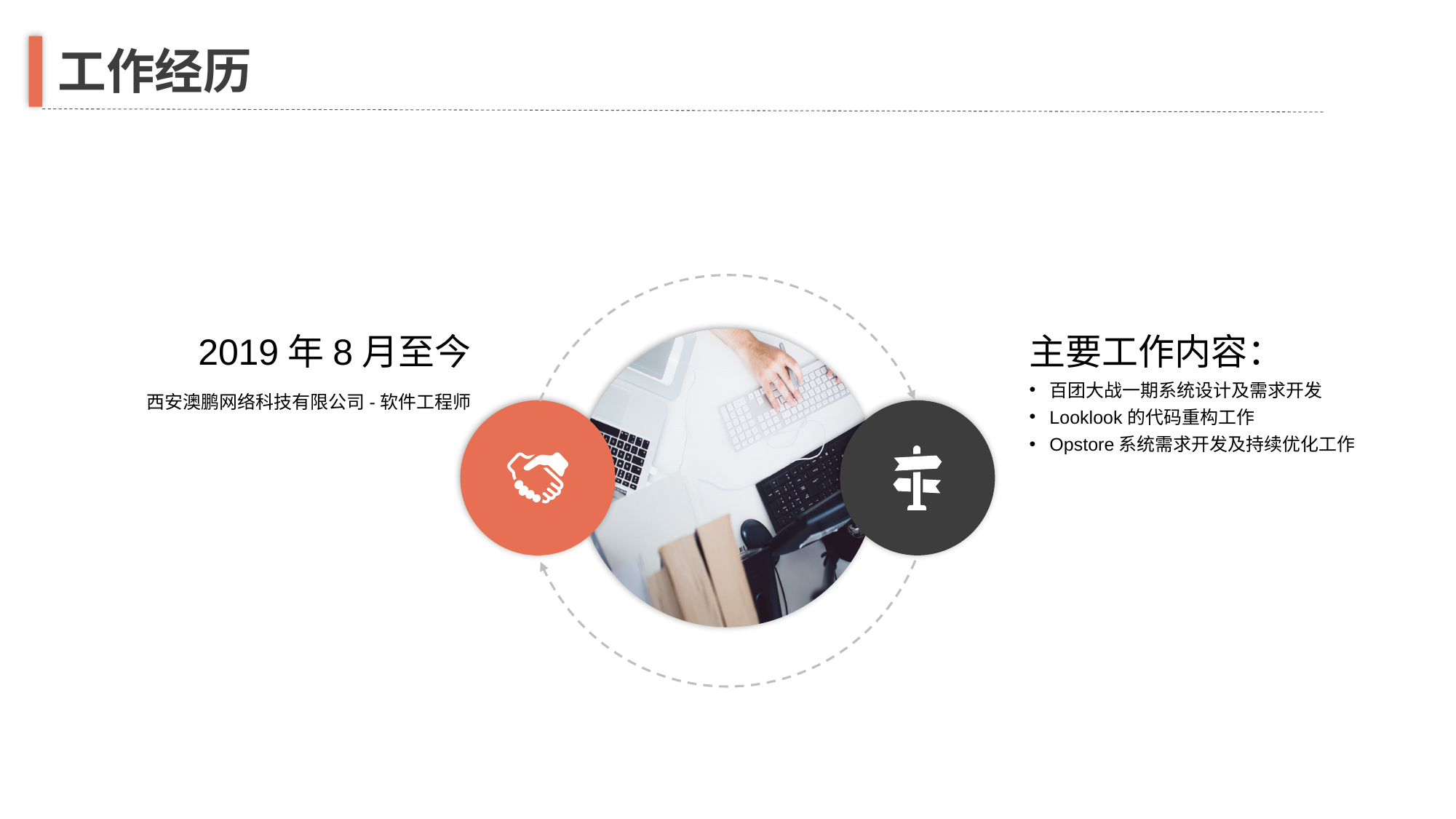

工作经历

2019年8月至今
西安澳鹏网络科技有限公司-软件工程师
主要工作内容：
百团大战一期系统设计及需求开发
Looklook的代码重构工作
Opstore系统需求开发及持续优化工作